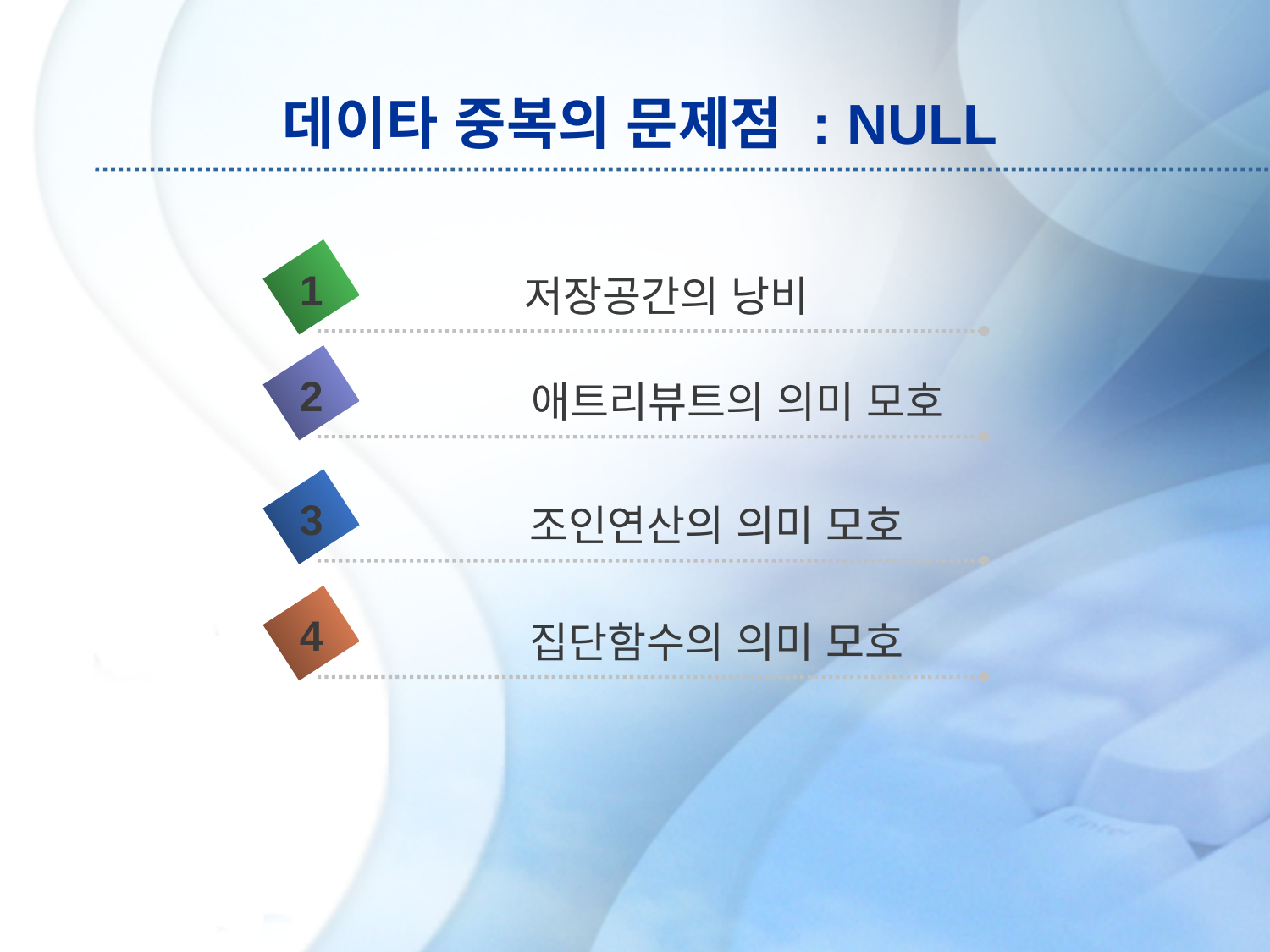

# 데이타 중복의 문제점 : NULL

1
저장공간의 낭비

2
애트리뷰트의 의미 모호

3
조인연산의 의미 모호

4
집단함수의 의미 모호